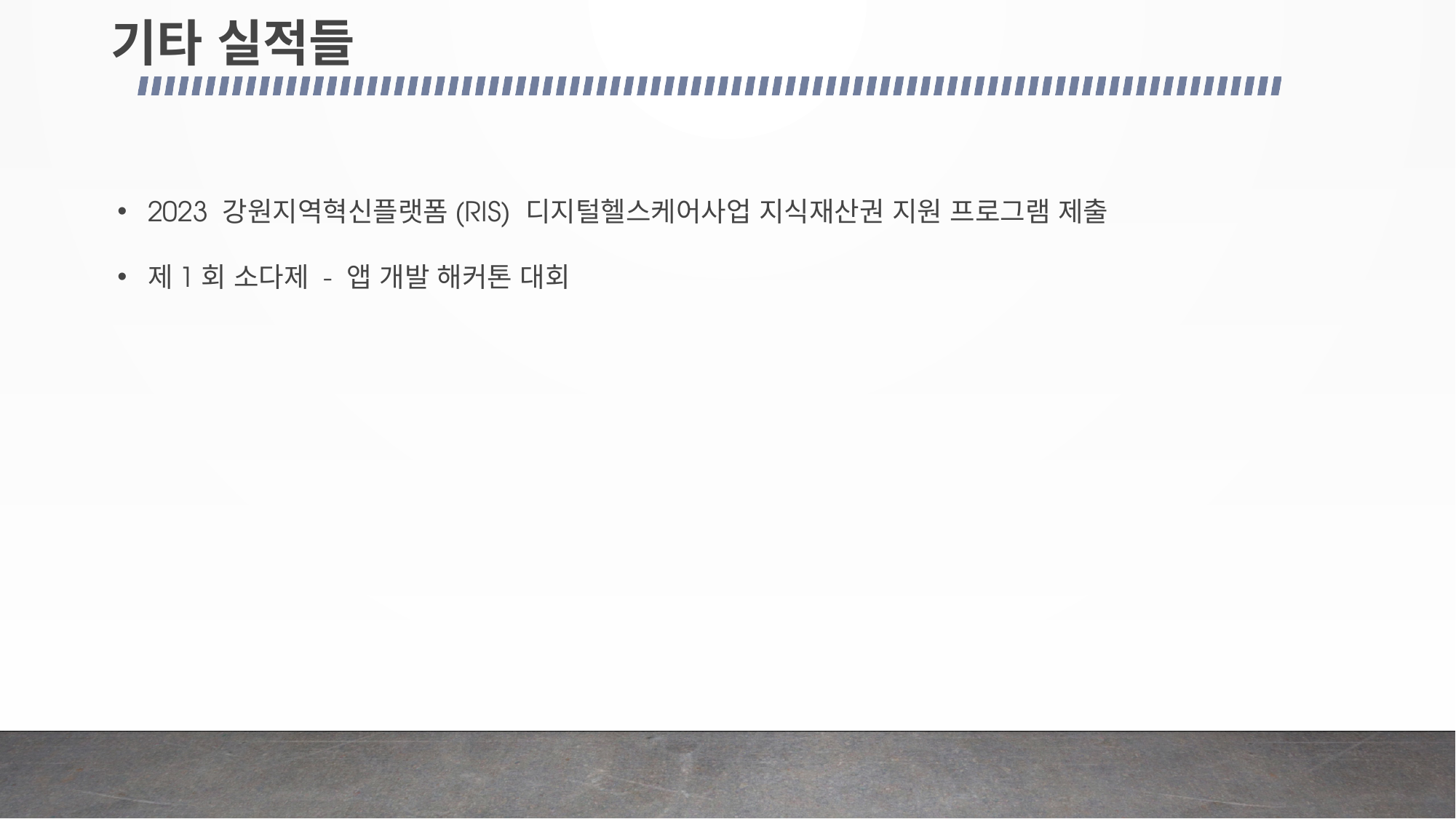

# 기타 실적들

2023 강원지역혁신플랫폼(RIS) 디지털헬스케어사업 지식재산권 지원 프로그램 제출

제1회 소다제 - 앱 개발 해커톤 대회